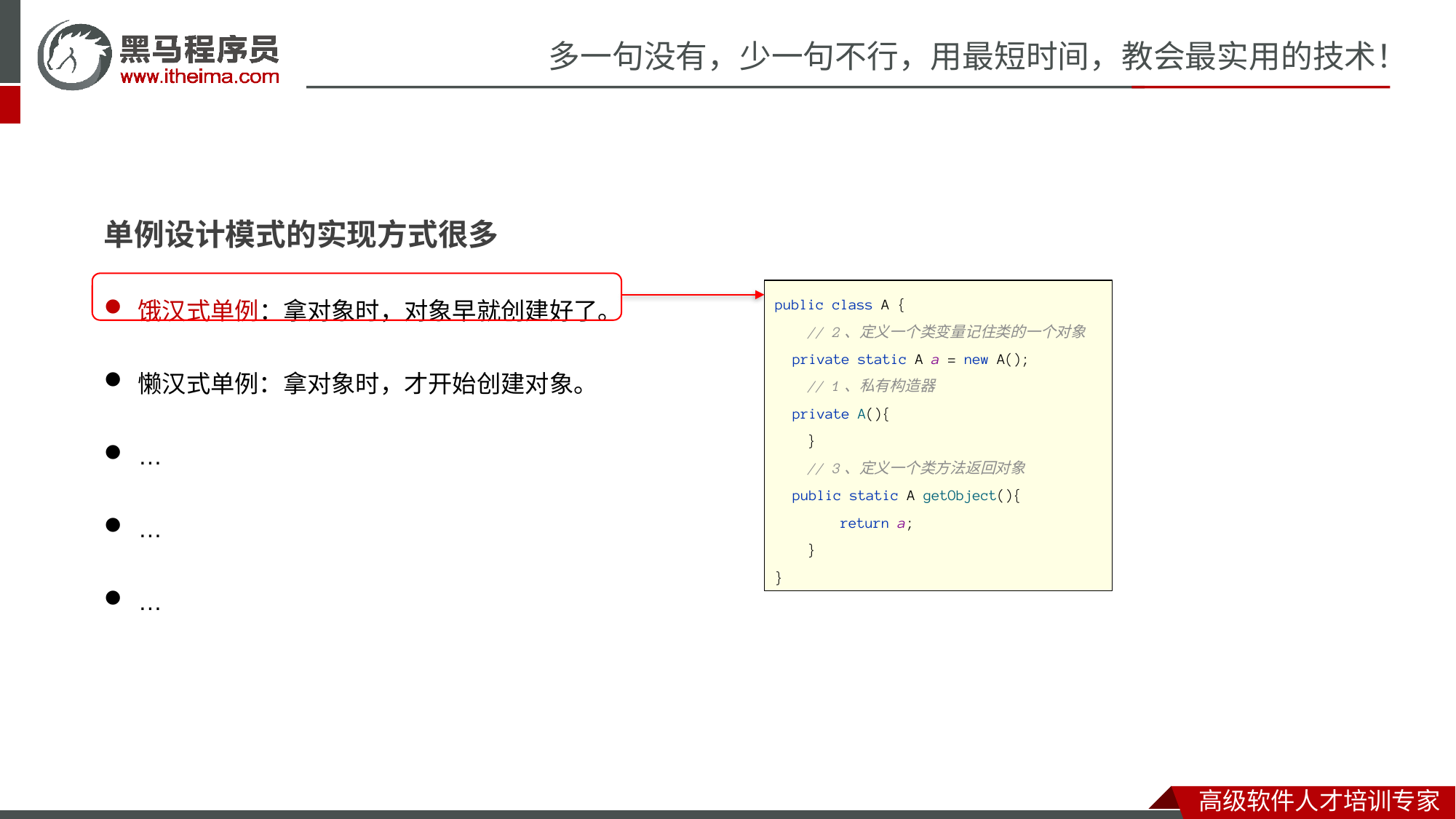

单例设计模式的实现方式很多
饿汉式单例：拿对象时，对象早就创建好了。
懒汉式单例：拿对象时，才开始创建对象。
…
…
…

public class A {
    // 2、定义一个类变量记住类的一个对象
    private static A a = new A();
    // 1、私有构造器
    private A(){
    }
    // 3、定义一个类方法返回对象
    public static A getObject(){
        return a;
    }
}